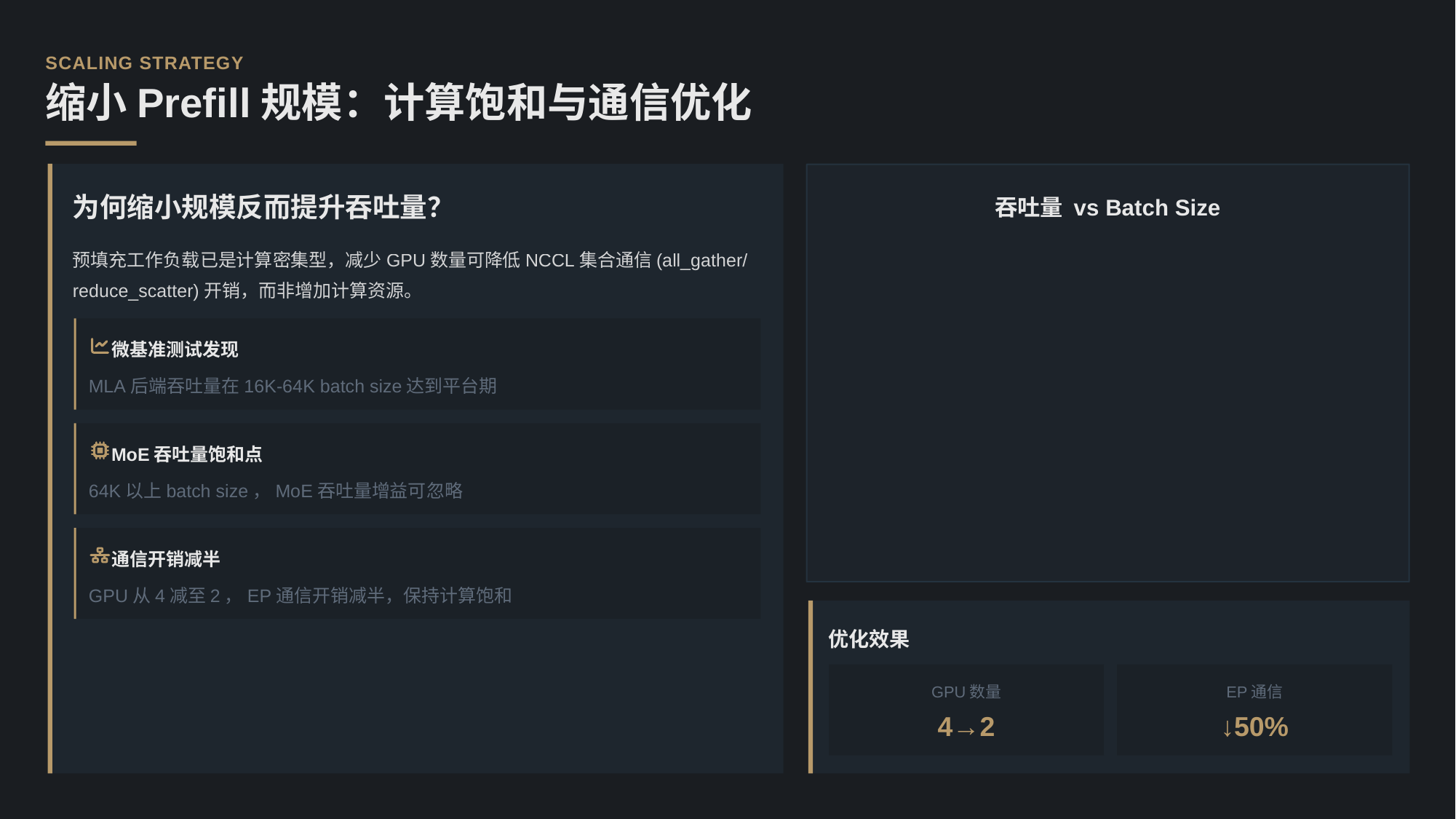

SCALING STRATEGY
缩小Prefill规模：计算饱和与通信优化

为何缩小规模反而提升吞吐量？
吞吐量 vs Batch Size
预填充工作负载已是计算密集型，减少GPU数量可降低NCCL集合通信(all_gather/reduce_scatter)开销，而非增加计算资源。

微基准测试发现

MLA后端吞吐量在16K-64K batch size达到平台期

MoE吞吐量饱和点

64K以上batch size，MoE吞吐量增益可忽略

通信开销减半

GPU从4减至2，EP通信开销减半，保持计算饱和

优化效果

GPU数量
EP通信
4→2
↓50%